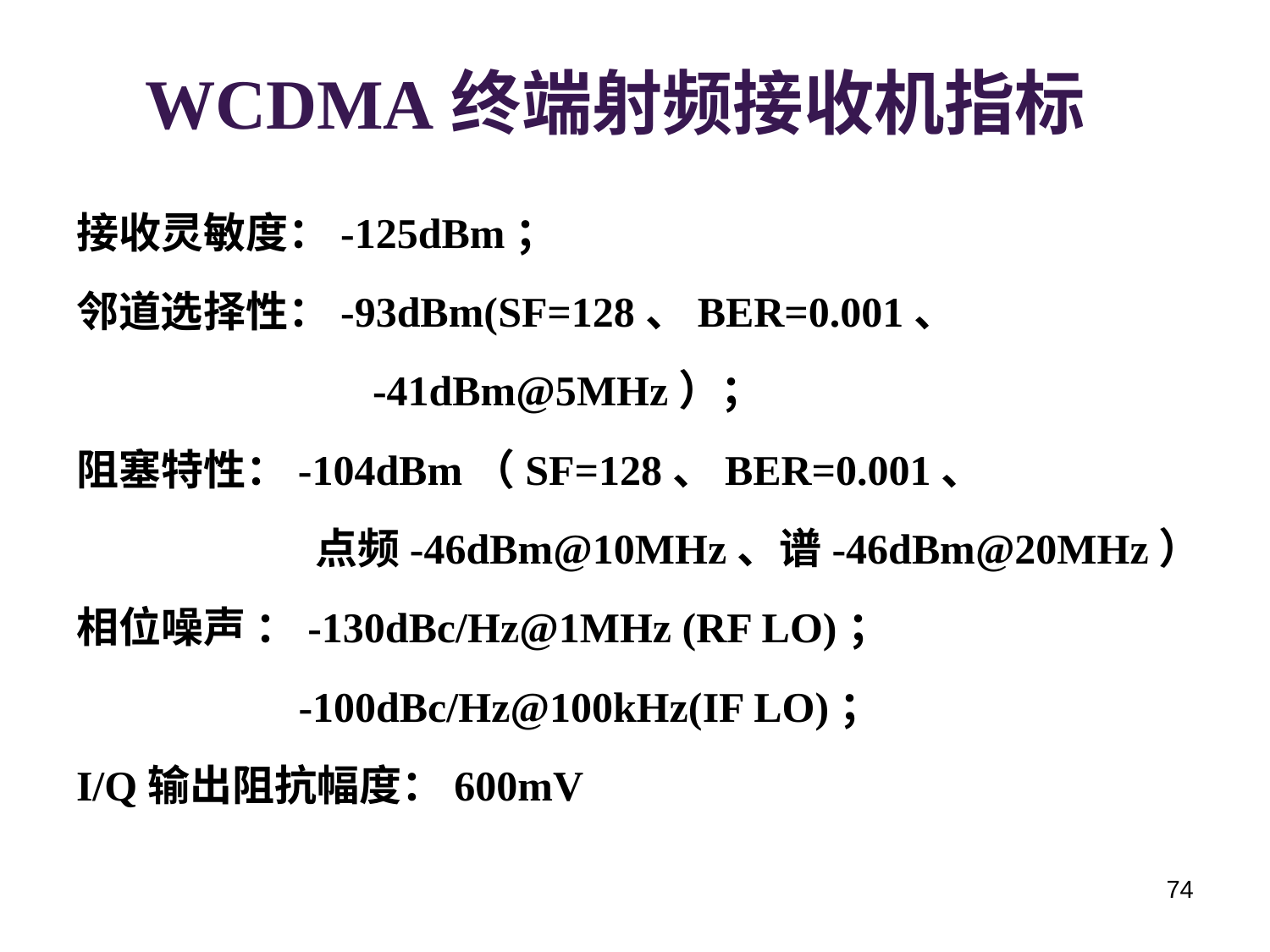

# WCDMA终端射频接收机指标
接收灵敏度：-125dBm；
邻道选择性：-93dBm(SF=128、BER=0.001、
                            -41dBm@5MHz）；
阻塞特性：-104dBm（SF=128、BER=0.001、
                        点频-46dBm@10MHz、谱-46dBm@20MHz）
相位噪声 ：-130dBc/Hz@1MHz (RF LO)；
                     -100dBc/Hz@100kHz(IF LO)；
I/Q输出阻抗幅度：600mV
74